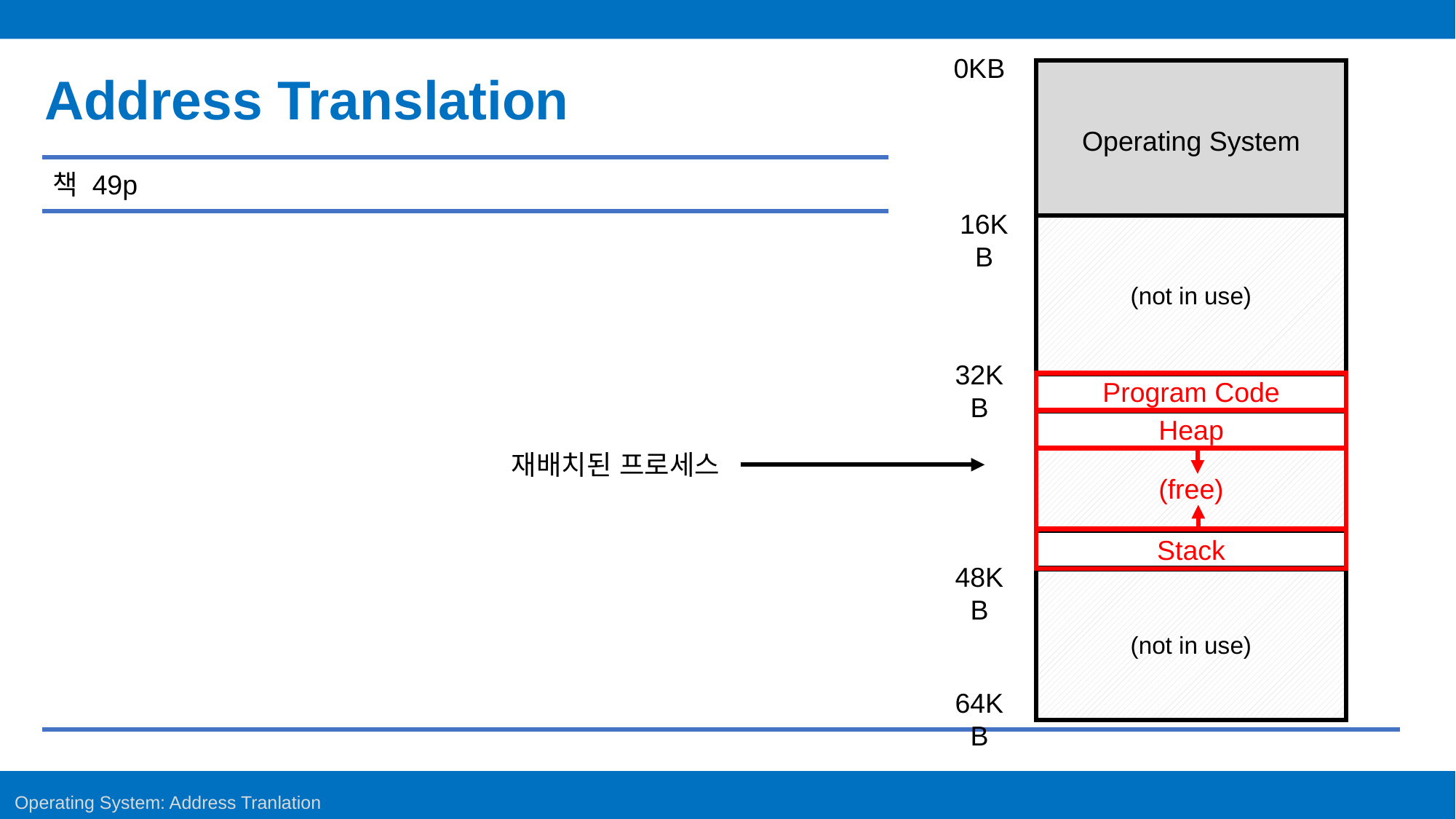

0KB
Address Translation
Operating System
책 49p
16KB
(not in use)
32KB
Program Code
Heap
(free)
Stack

재배치된 프로세스

48KB
(not in use)
64KB

19
Operating System: Address Tranlation